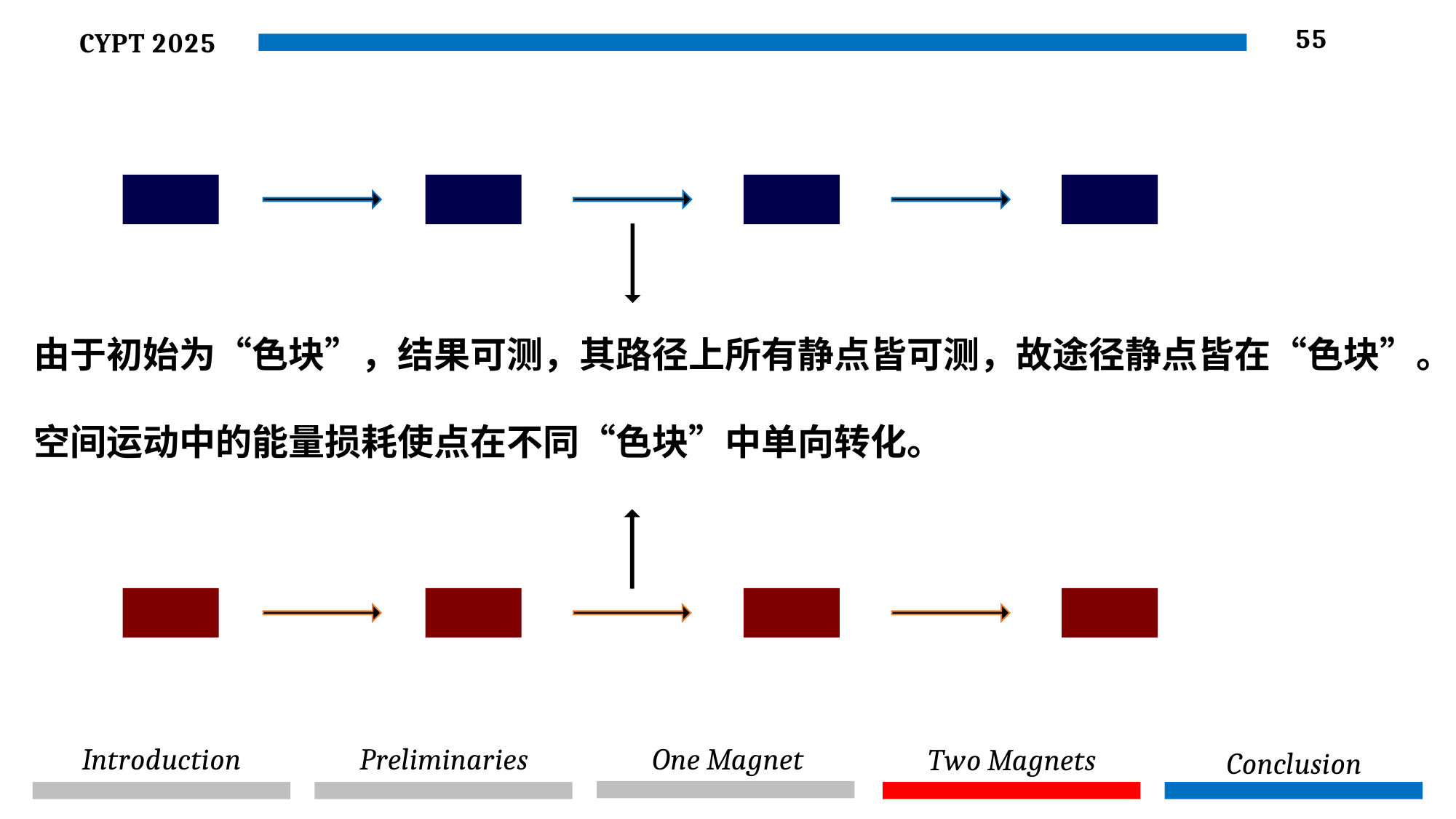

55

由于初始为“色块”，结果可测，其路径上所有静点皆可测，故途径静点皆在“色块”。

空间运动中的能量损耗使点在不同“色块”中单向转化。